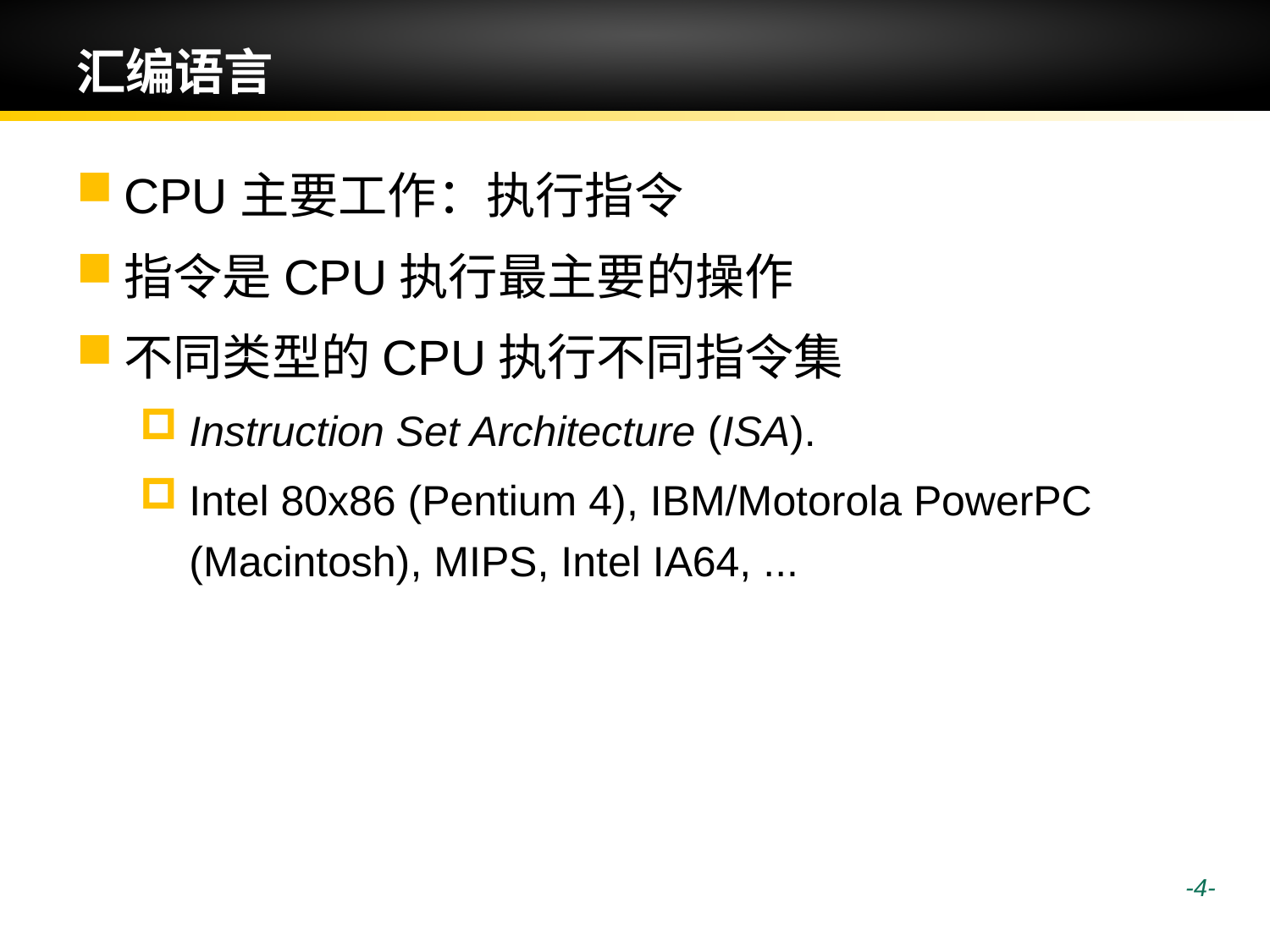

# 汇编语言
CPU主要工作：执行指令
指令是CPU执行最主要的操作
不同类型的CPU执行不同指令集
Instruction Set Architecture (ISA).
Intel 80x86 (Pentium 4), IBM/Motorola PowerPC (Macintosh), MIPS, Intel IA64, ...

 -4-